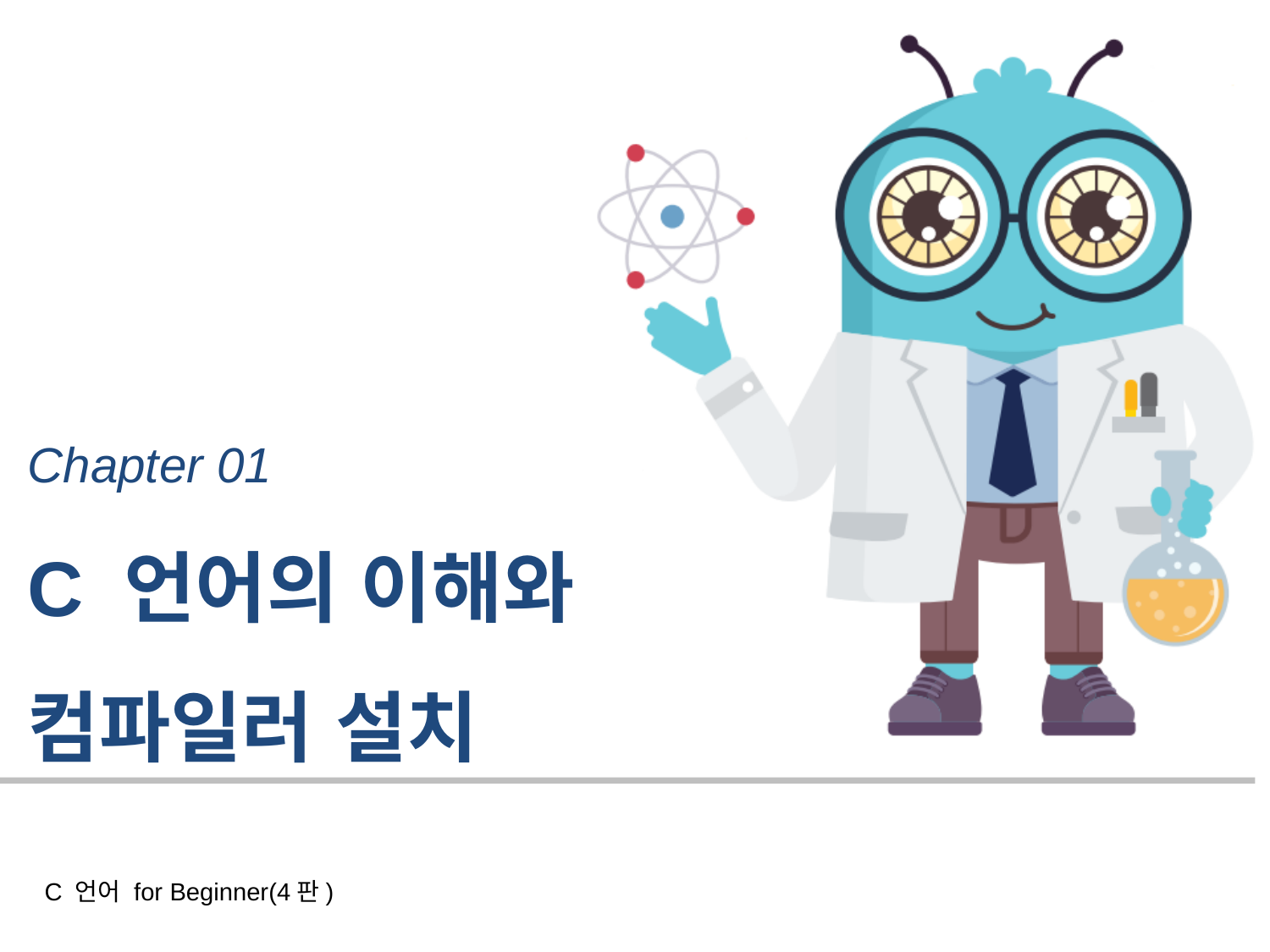

# Chapter 01 C 언어의 이해와 컴파일러 설치